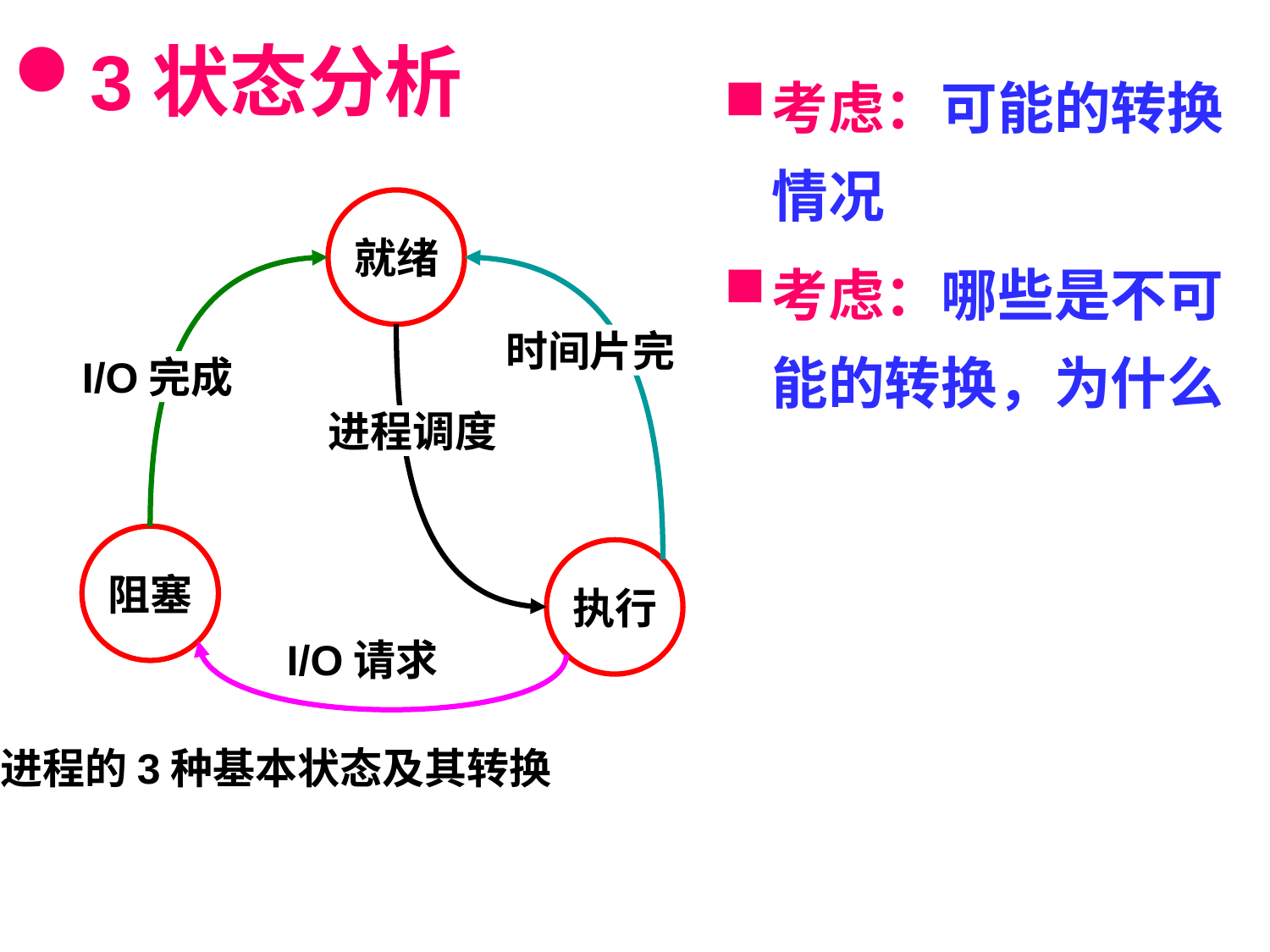

# 3状态分析
考虑：可能的转换情况
考虑：哪些是不可能的转换，为什么
就绪
时间片完
I/O完成
进程调度
阻塞
执行
I/O请求
进程的3种基本状态及其转换